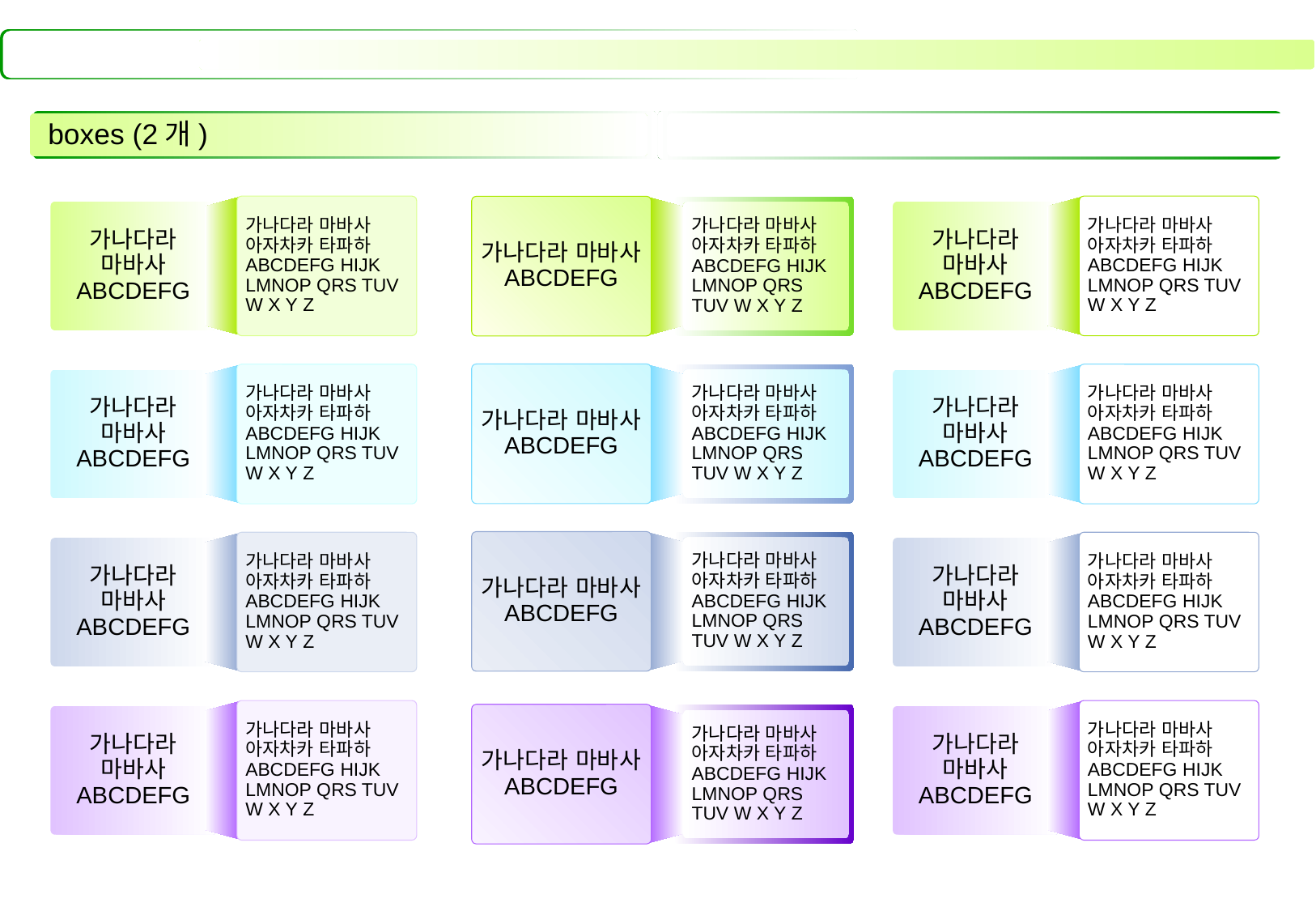

# boxes (2개)
가나다라 마바사 아자차카 타파하 ABCDEFG HIJK LMNOP QRS TUV W X Y Z
가나다라 마바사 ABCDEFG

가나다라 마바사 아자차카 타파하 ABCDEFG HIJK LMNOP QRS TUV W X Y Z
가나다라 마바사 ABCDEFG

가나다라 마바사 ABCDEFG

가나다라 마바사 아자차카 타파하 ABCDEFG HIJK LMNOP QRS TUV W X Y Z
가나다라 마바사 ABCDEFG

가나다라 마바사 아자차카 타파하 ABCDEFG HIJK LMNOP QRS TUV W X Y Z
가나다라 마바사 아자차카 타파하 ABCDEFG HIJK LMNOP QRS TUV W X Y Z
가나다라 마바사 ABCDEFG

가나다라 마바사 아자차카 타파하 ABCDEFG HIJK LMNOP QRS TUV W X Y Z
가나다라 마바사 ABCDEFG

가나다라 마바사 ABCDEFG

가나다라 마바사 아자차카 타파하 ABCDEFG HIJK LMNOP QRS TUV W X Y Z
가나다라 마바사 아자차카 타파하 ABCDEFG HIJK LMNOP QRS TUV W X Y Z
가나다라 마바사 ABCDEFG

가나다라 마바사 아자차카 타파하 ABCDEFG HIJK LMNOP QRS TUV W X Y Z
가나다라 마바사 ABCDEFG

가나다라 마바사 아자차카 타파하 ABCDEFG HIJK LMNOP QRS TUV W X Y Z
가나다라 마바사 ABCDEFG

가나다라 마바사 아자차카 타파하 ABCDEFG HIJK LMNOP QRS TUV W X Y Z
가나다라 마바사 ABCDEFG

가나다라 마바사 ABCDEFG

가나다라 마바사 아자차카 타파하 ABCDEFG HIJK LMNOP QRS TUV W X Y Z